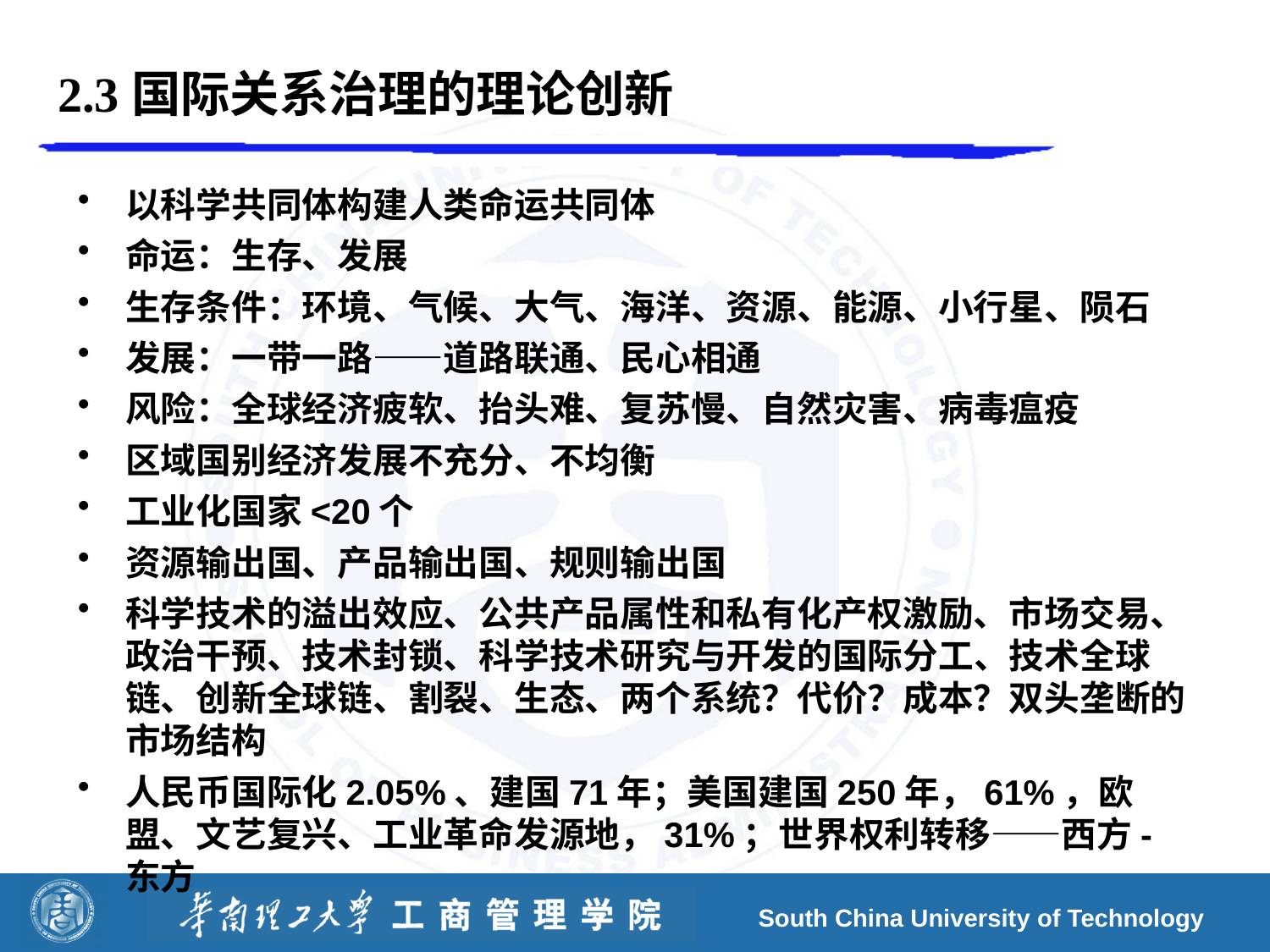

# 2.3国际关系治理的理论创新
以科学共同体构建人类命运共同体
命运：生存、发展
生存条件：环境、气候、大气、海洋、资源、能源、小行星、陨石
发展：一带一路——道路联通、民心相通
风险：全球经济疲软、抬头难、复苏慢、自然灾害、病毒瘟疫
区域国别经济发展不充分、不均衡
工业化国家<20个
资源输出国、产品输出国、规则输出国
科学技术的溢出效应、公共产品属性和私有化产权激励、市场交易、政治干预、技术封锁、科学技术研究与开发的国际分工、技术全球链、创新全球链、割裂、生态、两个系统？代价？成本？双头垄断的市场结构
人民币国际化2.05%、建国71年；美国建国250年，61%，欧盟、文艺复兴、工业革命发源地，31%；世界权利转移——西方-东方

South China University of Technology